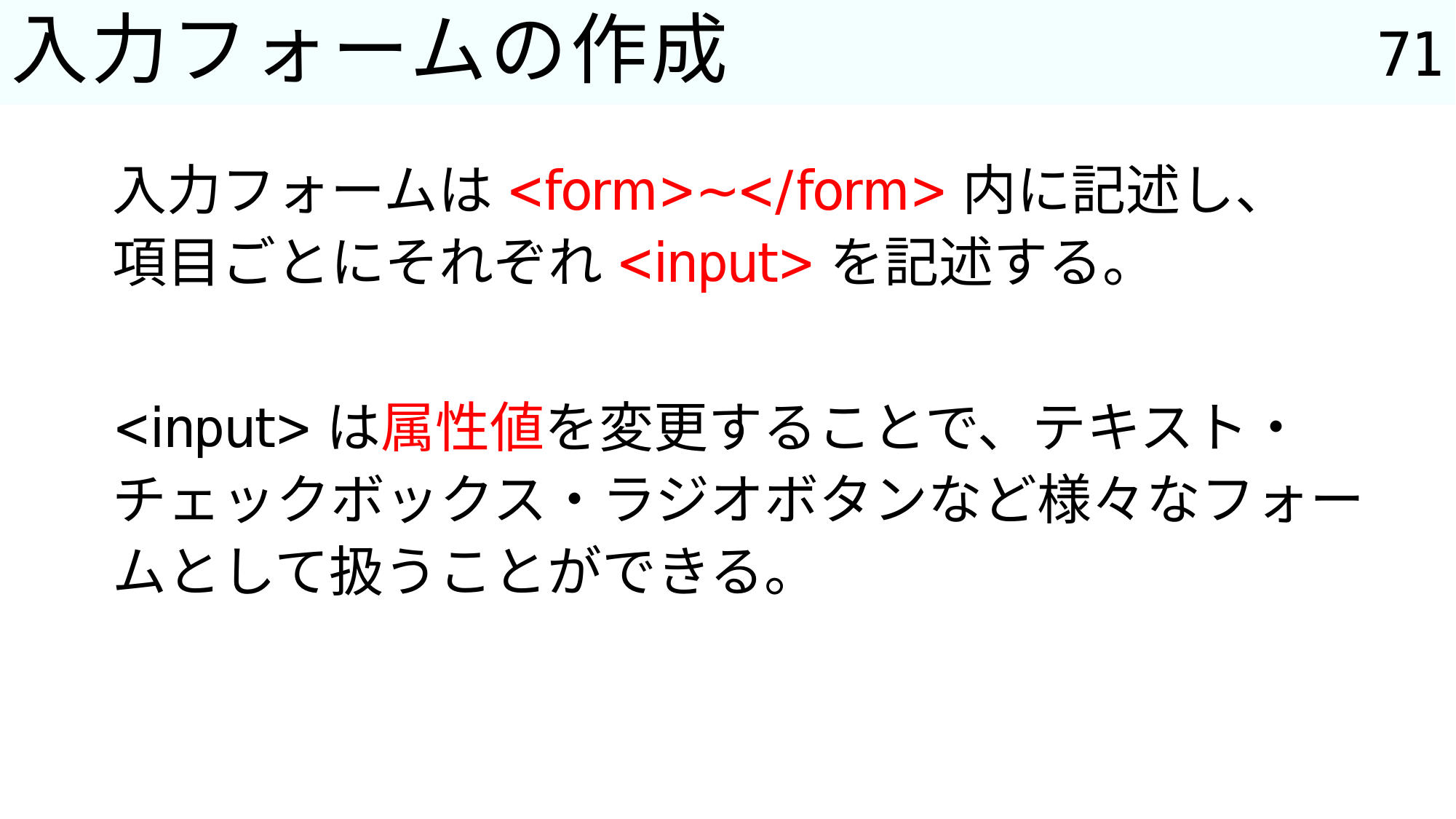

71
# 入力フォームの作成
入力フォームは<form>~</form>内に記述し、
項目ごとにそれぞれ<input>を記述する。

<input>は属性値を変更することで、テキスト・
チェックボックス・ラジオボタンなど様々なフォームとして扱うことができる。